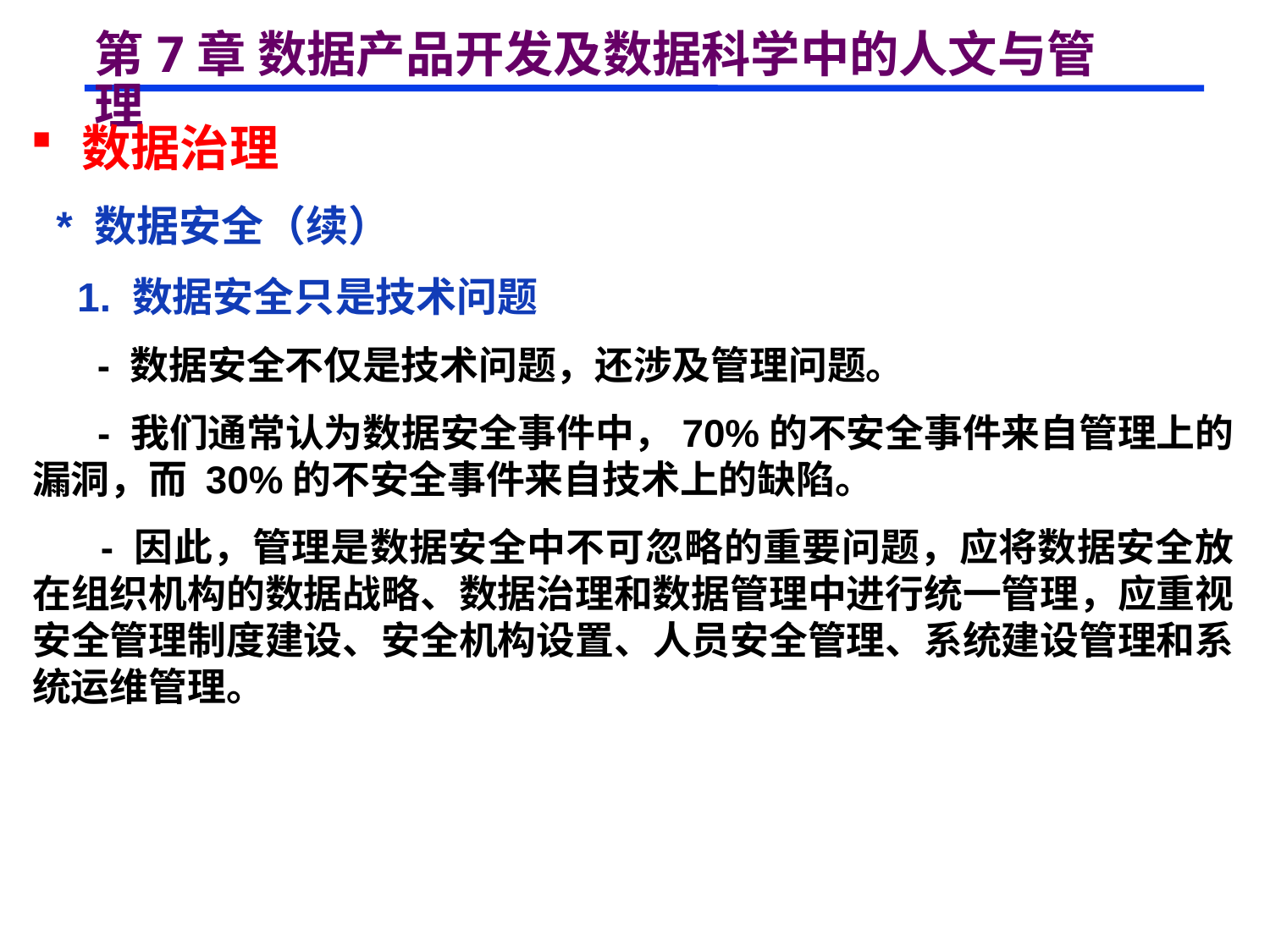

# 第7章 数据产品开发及数据科学中的人文与管理
 数据治理
  * 数据安全（续）
    1. 数据安全只是技术问题
      - 数据安全不仅是技术问题，还涉及管理问题。
      - 我们通常认为数据安全事件中，70%的不安全事件来自管理上的漏洞，而 30%的不安全事件来自技术上的缺陷。
      - 因此，管理是数据安全中不可忽略的重要问题，应将数据安全放在组织机构的数据战略、数据治理和数据管理中进行统一管理，应重视安全管理制度建设、安全机构设置、人员安全管理、系统建设管理和系统运维管理。